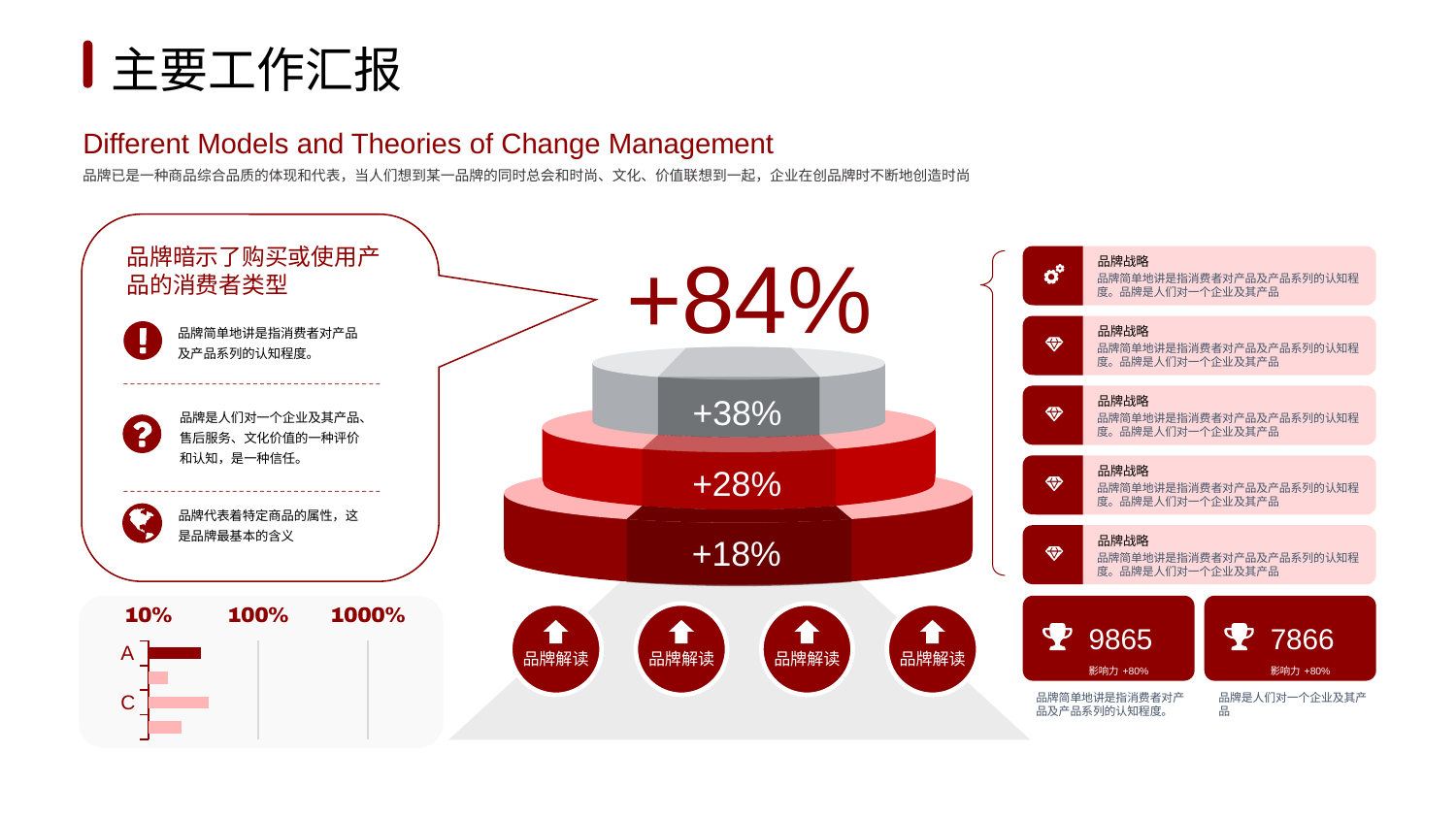

1
2
3
4
5
6
主要工作汇报

Different Models and Theories of Change Management
品牌已是一种商品综合品质的体现和代表，当人们想到某一品牌的同时总会和时尚、文化、价值联想到一起，企业在创品牌时不断地创造时尚

+84%
品牌暗示了购买或使用产品的消费者类型

品牌战略
品牌简单地讲是指消费者对产品及产品系列的认知程度。品牌是人们对一个企业及其产品

品牌简单地讲是指消费者对产品及产品系列的认知程度。

品牌战略
品牌简单地讲是指消费者对产品及产品系列的认知程度。品牌是人们对一个企业及其产品

+38%
品牌战略
品牌简单地讲是指消费者对产品及产品系列的认知程度。品牌是人们对一个企业及其产品

品牌是人们对一个企业及其产品、售后服务、文化价值的一种评价和认知，是一种信任。

+28%
品牌战略
品牌简单地讲是指消费者对产品及产品系列的认知程度。品牌是人们对一个企业及其产品

品牌代表着特定商品的属性，这是品牌最基本的含义

+18%
品牌战略
品牌简单地讲是指消费者对产品及产品系列的认知程度。品牌是人们对一个企业及其产品

9865

影响力+80%

7866

影响力+80%

### Chart

| Category | data |
|---|---|
| A | 0.3 |
| B | 0.15 |
| C | 0.35 |
| D | 0.2 |

品牌解读

品牌解读

品牌解读

品牌解读
品牌简单地讲是指消费者对产品及产品系列的认知程度。
品牌是人们对一个企业及其产品